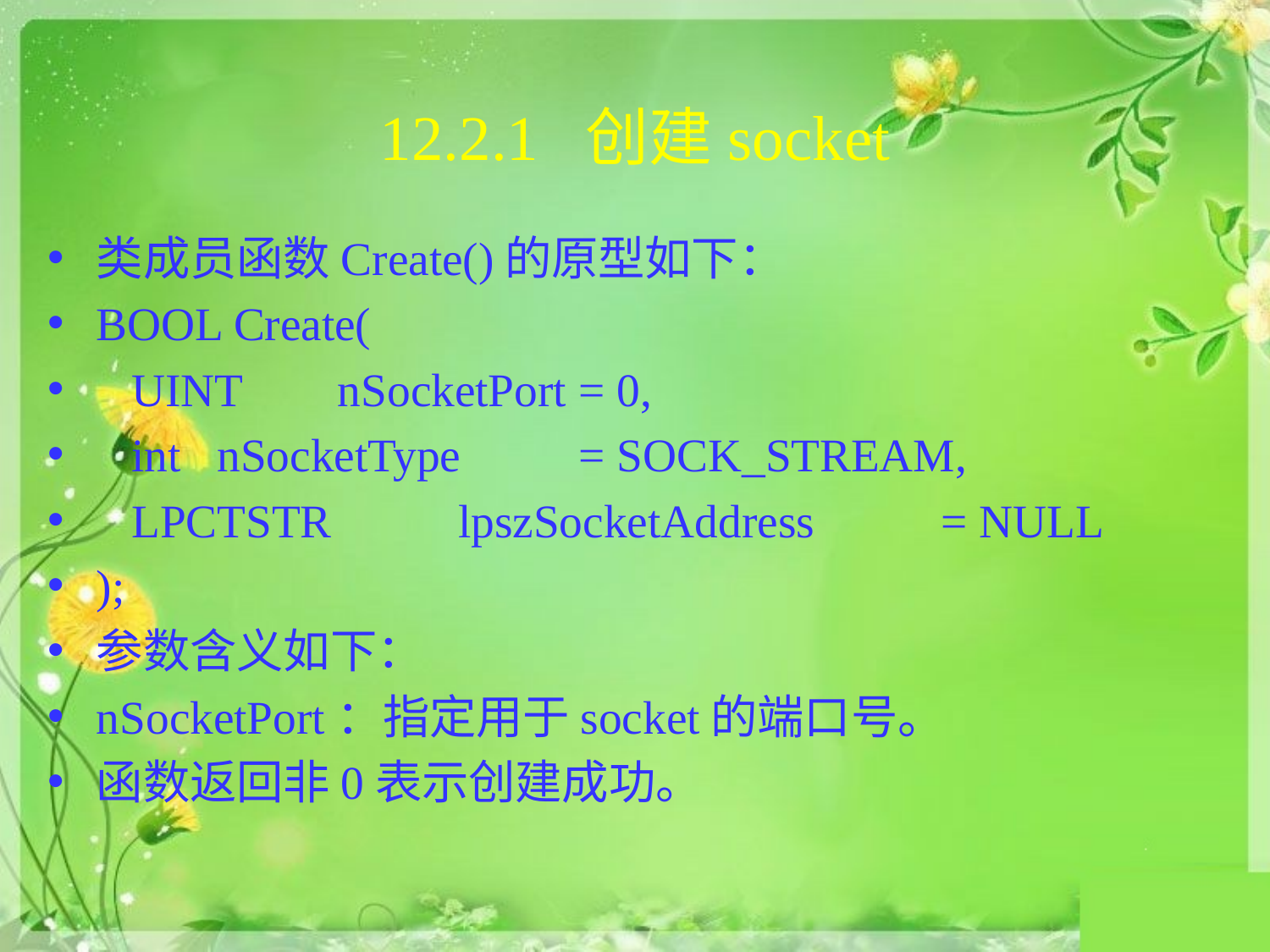

# 12.2.1  创建socket
类成员函数Create()的原型如下：
BOOL Create(
   UINT 			nSocketPort 		= 0,
   int 			nSocketType 		= SOCK_STREAM,
   LPCTSTR 		lpszSocketAddress 	= NULL
);
参数含义如下：
nSocketPort：指定用于socket的端口号。
函数返回非0表示创建成功。